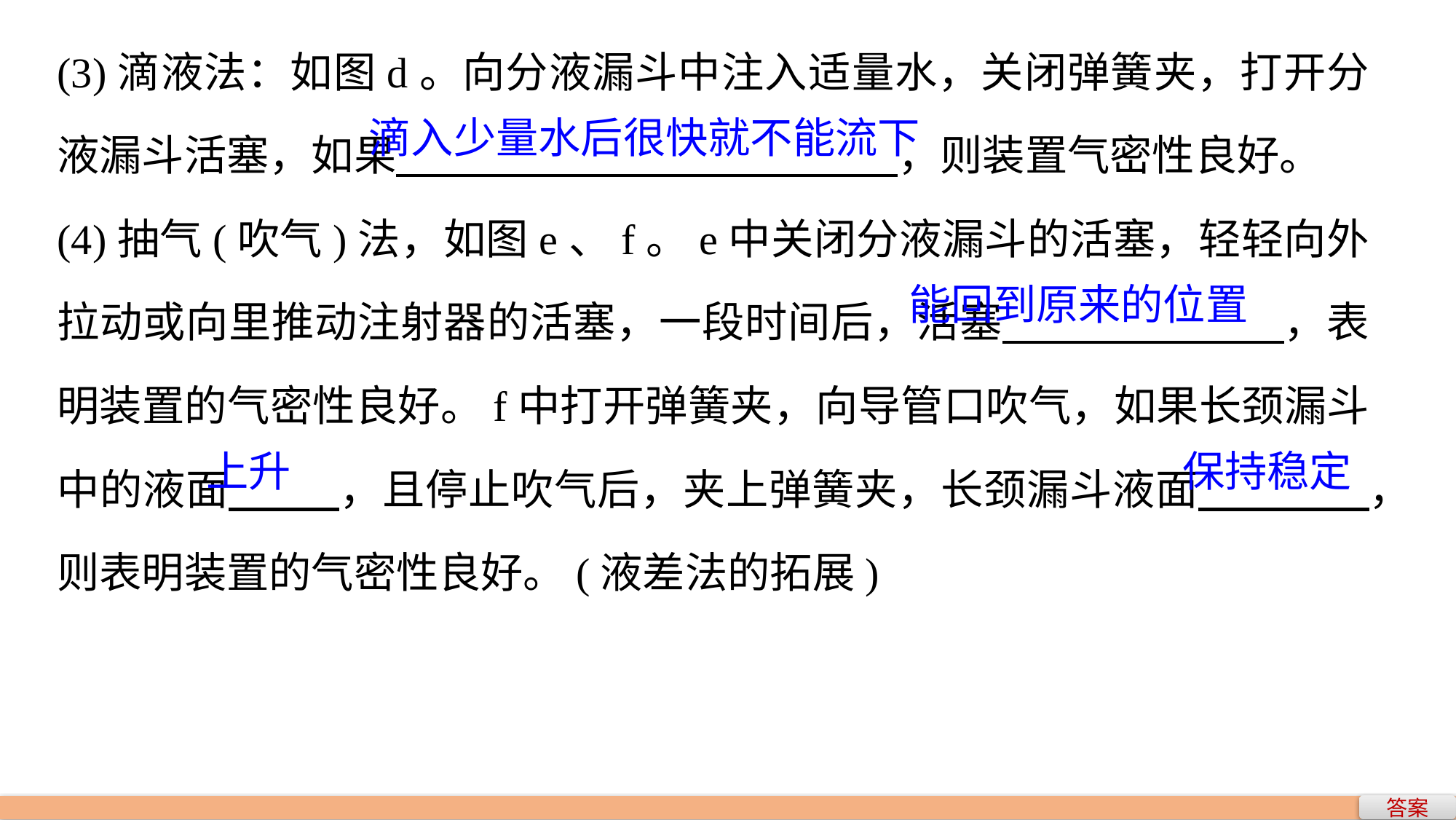

(3)滴液法：如图d。向分液漏斗中注入适量水，关闭弹簧夹，打开分液漏斗活塞，如果                                                     ，则装置气密性良好。
(4)抽气(吹气)法，如图e、f。e中关闭分液漏斗的活塞，轻轻向外拉动或向里推动注射器的活塞，一段时间后，活塞                            ，表明装置的气密性良好。f中打开弹簧夹，向导管口吹气，如果长颈漏斗中的液面           ，且停止吹气后，夹上弹簧夹，长颈漏斗液面                 ，则表明装置的气密性良好。(液差法的拓展)
滴入少量水后很快就不能流下
能回到原来的位置
上升
保持稳定
答案